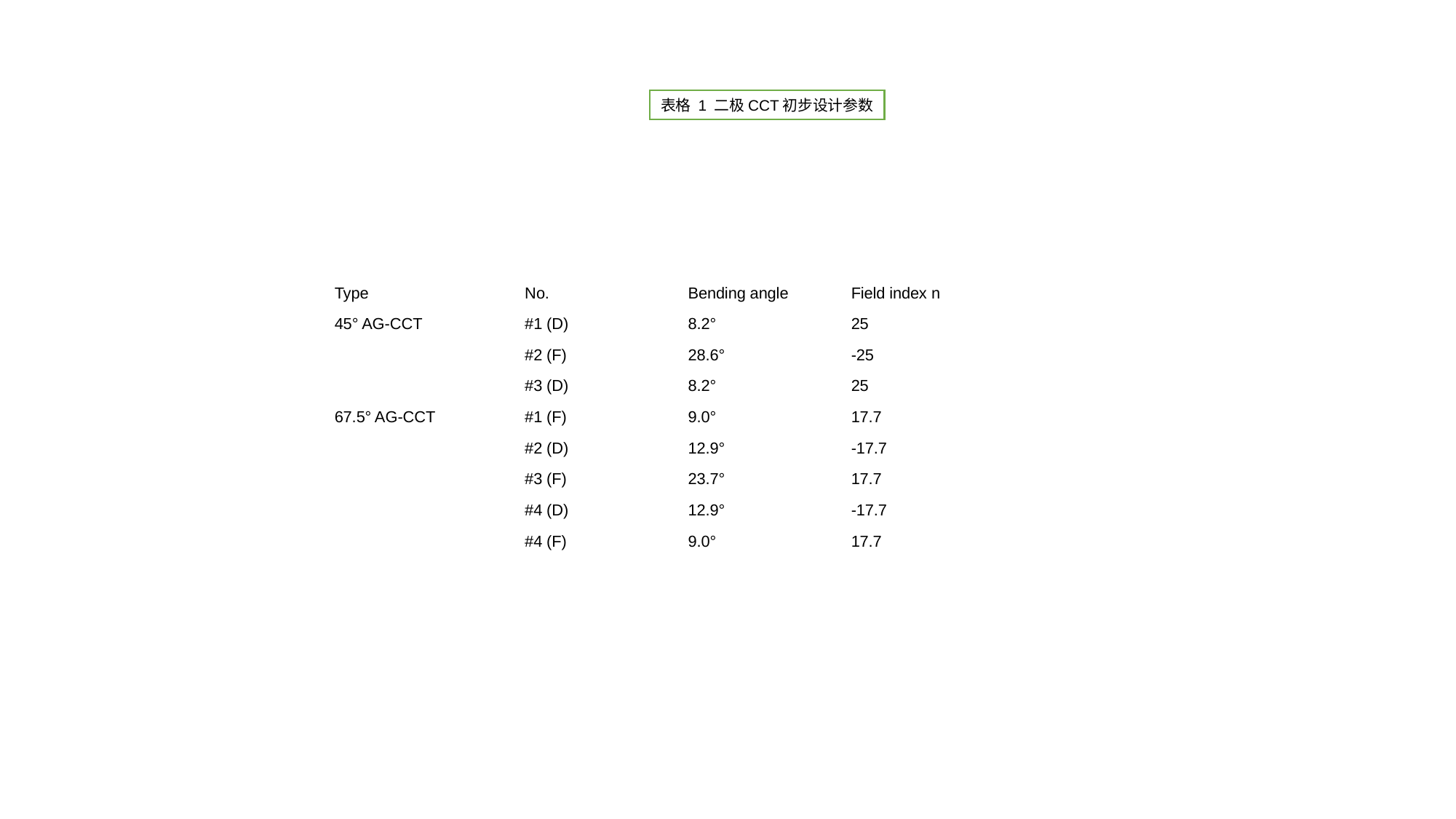

表格 1 二极CCT初步设计参数
| Type | No. | Bending angle | Field index n |
| --- | --- | --- | --- |
| 45° AG-CCT | #1 (D) | 8.2° | 25 |
|  | #2 (F) | 28.6° | -25 |
|  | #3 (D) | 8.2° | 25 |
| 67.5° AG-CCT | #1 (F) | 9.0° | 17.7 |
|  | #2 (D) | 12.9° | -17.7 |
|  | #3 (F) | 23.7° | 17.7 |
|  | #4 (D) | 12.9° | -17.7 |
|  | #4 (F) | 9.0° | 17.7 |